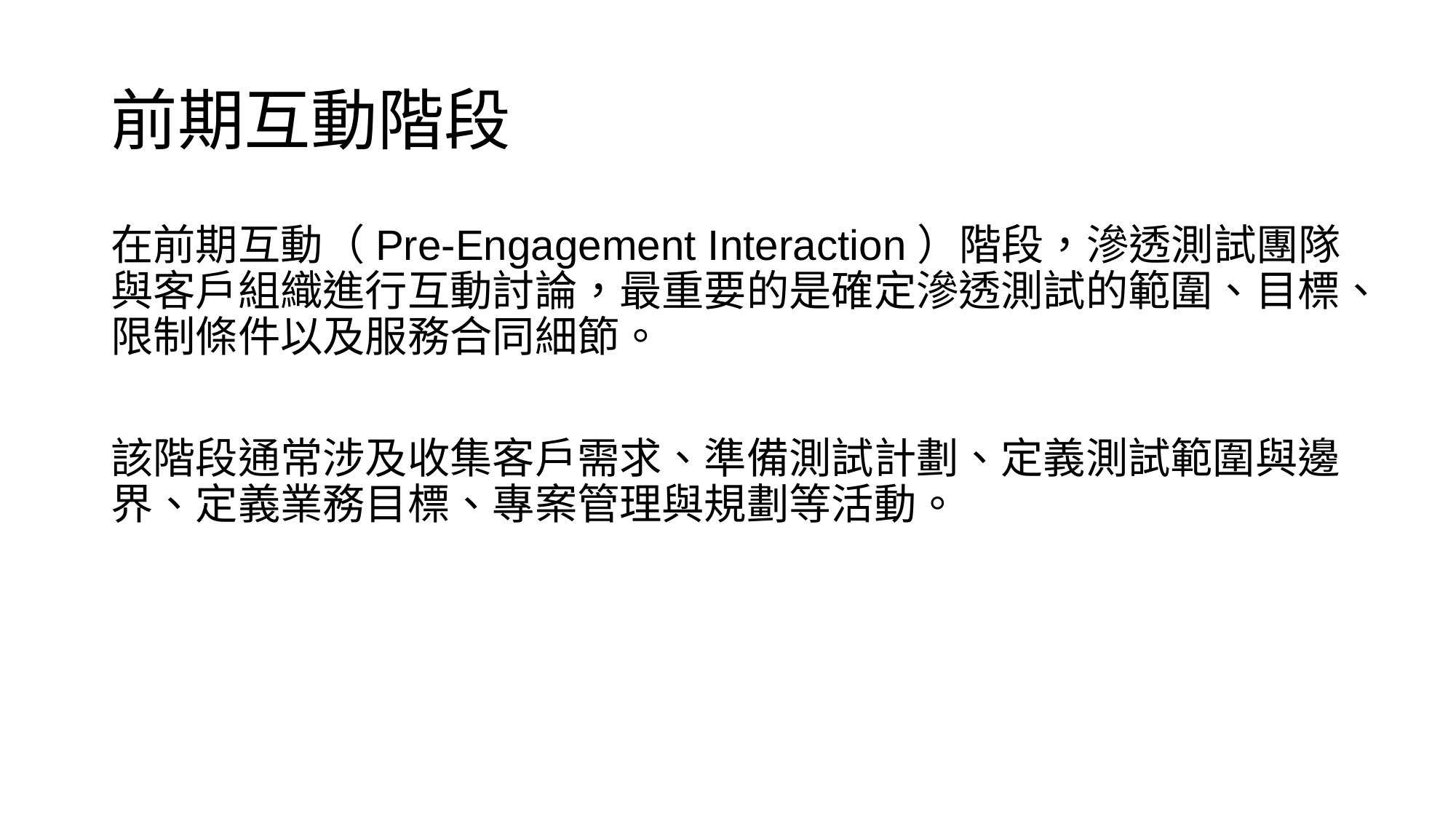

# 前期互動階段
在前期互動（Pre-Engagement Interaction）階段，滲透測試團隊與客戶組織進行互動討論，最重要的是確定滲透測試的範圍、目標、限制條件以及服務合同細節。

該階段通常涉及收集客戶需求、準備測試計劃、定義測試範圍與邊界、定義業務目標、專案管理與規劃等活動。